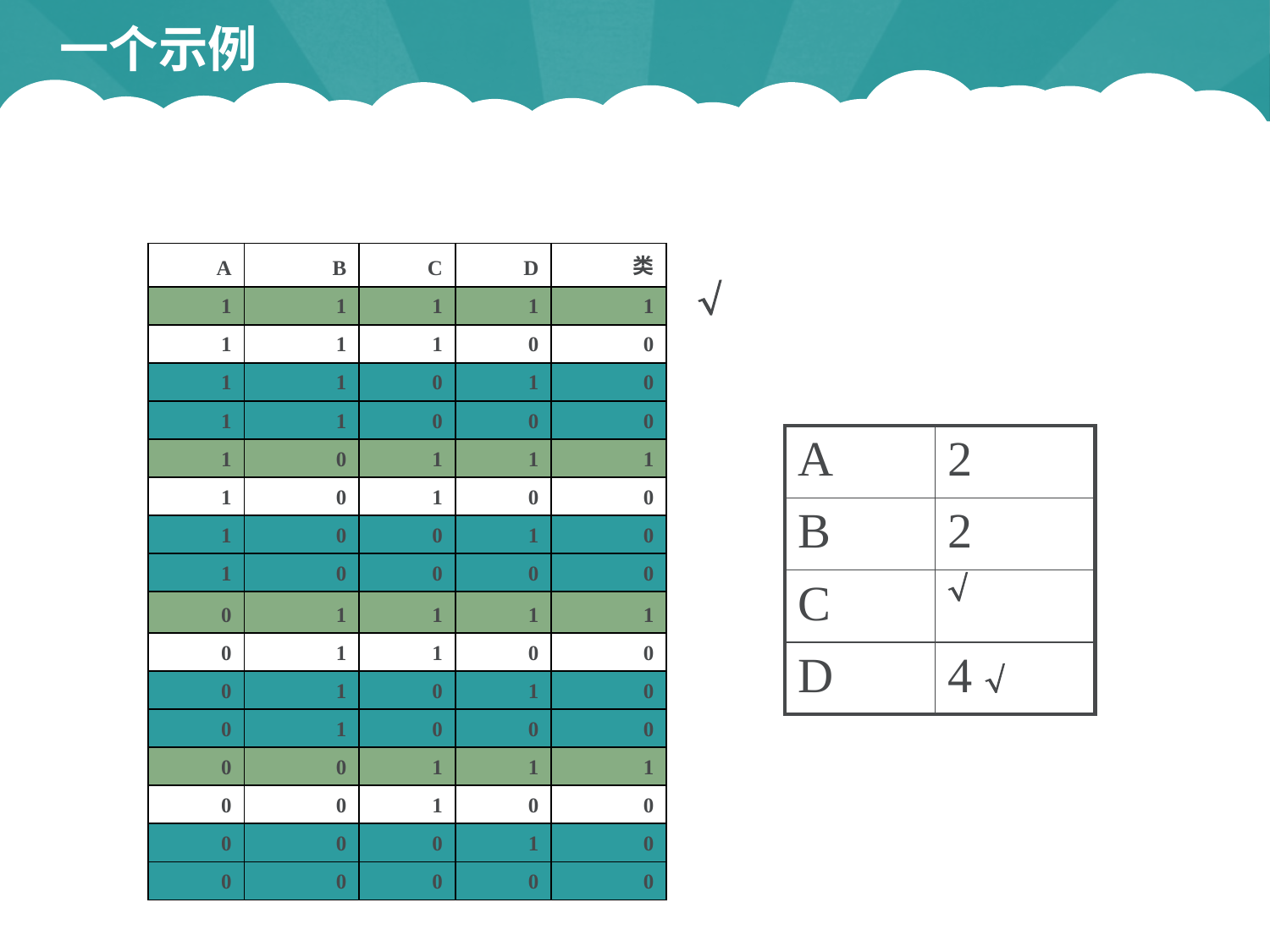

# 一个示例
| A | B | C | D | 类 |
| --- | --- | --- | --- | --- |
| 1 | 1 | 1 | 1 | 1 |
| 1 | 1 | 1 | 0 | 0 |
| 1 | 1 | 0 | 1 | 0 |
| 1 | 1 | 0 | 0 | 0 |
| 1 | 0 | 1 | 1 | 1 |
| 1 | 0 | 1 | 0 | 0 |
| 1 | 0 | 0 | 1 | 0 |
| 1 | 0 | 0 | 0 | 0 |
| 0 | 1 | 1 | 1 | 1 |
| 0 | 1 | 1 | 0 | 0 |
| 0 | 1 | 0 | 1 | 0 |
| 0 | 1 | 0 | 0 | 0 |
| 0 | 0 | 1 | 1 | 1 |
| 0 | 0 | 1 | 0 | 0 |
| 0 | 0 | 0 | 1 | 0 |
| 0 | 0 | 0 | 0 | 0 |
√
| A | 2 |
| --- | --- |
| B | 2 |
| C | √ |
| D | 4 √ |